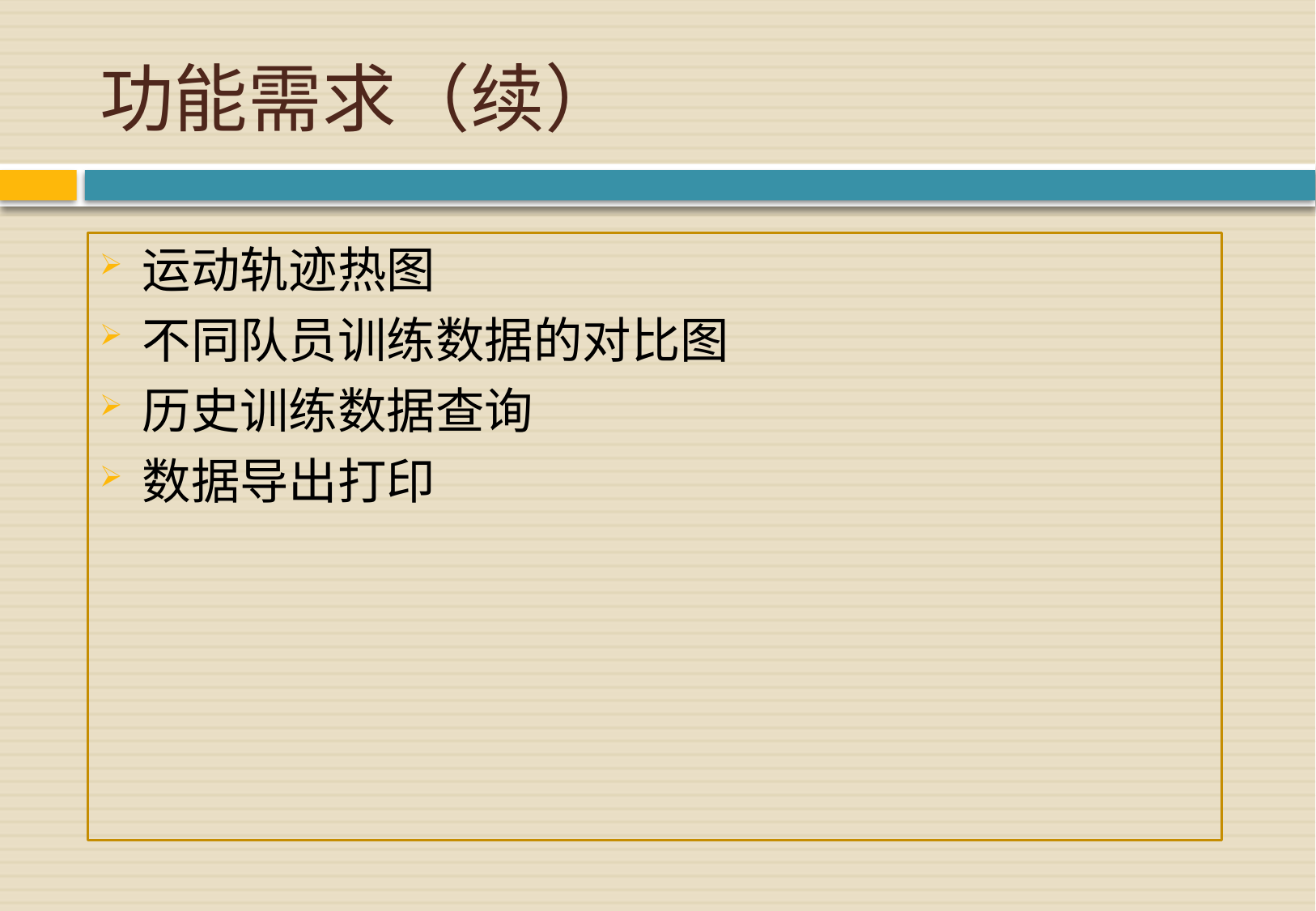

# 功能需求（续）
运动轨迹热图
不同队员训练数据的对比图
历史训练数据查询
数据导出打印